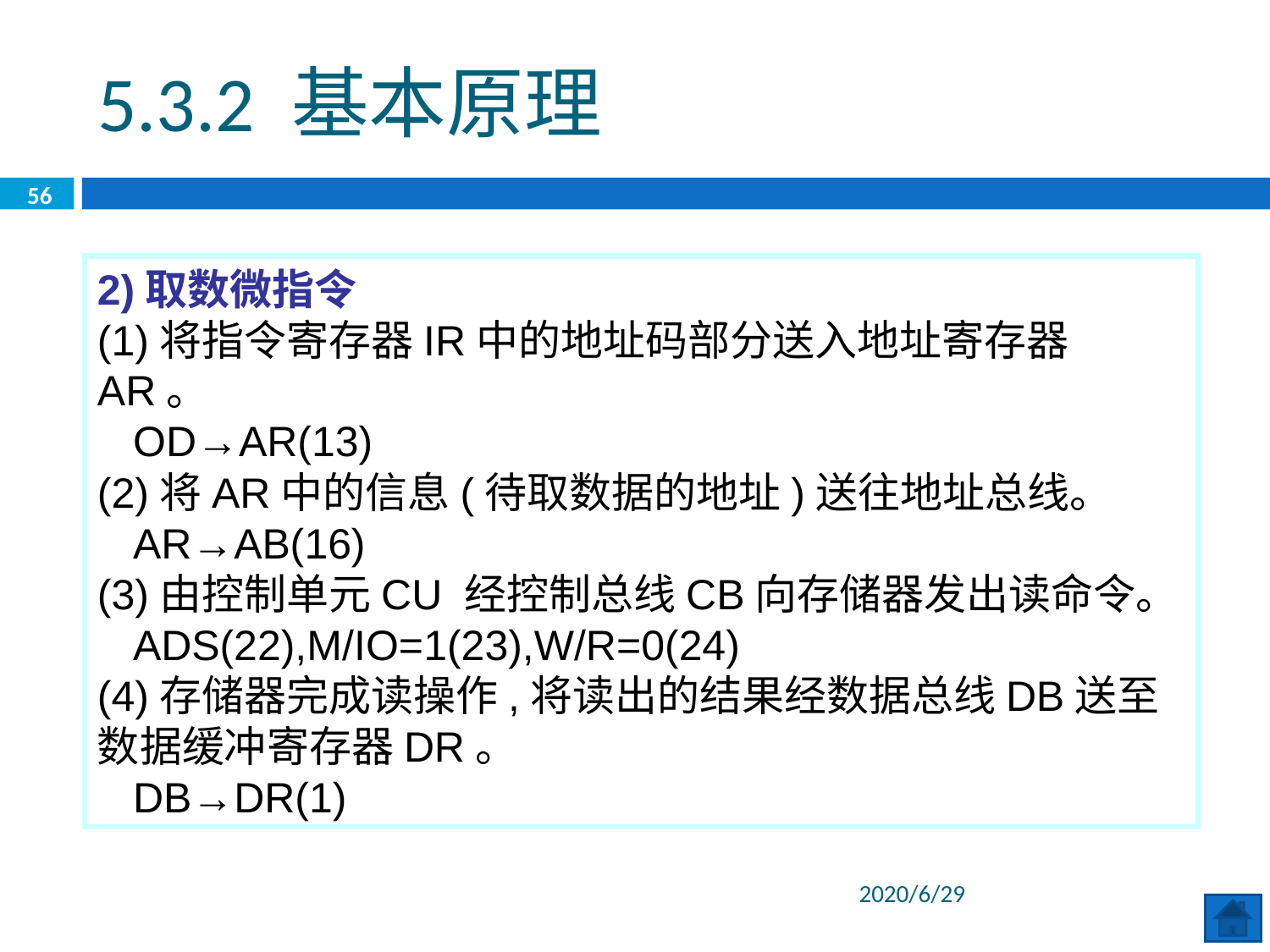

5.3.2 基本原理
56
2)取数微指令
(1)将指令寄存器IR中的地址码部分送入地址寄存器AR。
   OD→AR(13)
(2)将AR中的信息(待取数据的地址)送往地址总线。
   AR→AB(16)
(3)由控制单元CU 经控制总线CB向存储器发出读命令。
   ADS(22),M/IO=1(23),W/R=0(24)
(4)存储器完成读操作,将读出的结果经数据总线DB送至数据缓冲寄存器DR。
   DB→DR(1)
2020/6/29